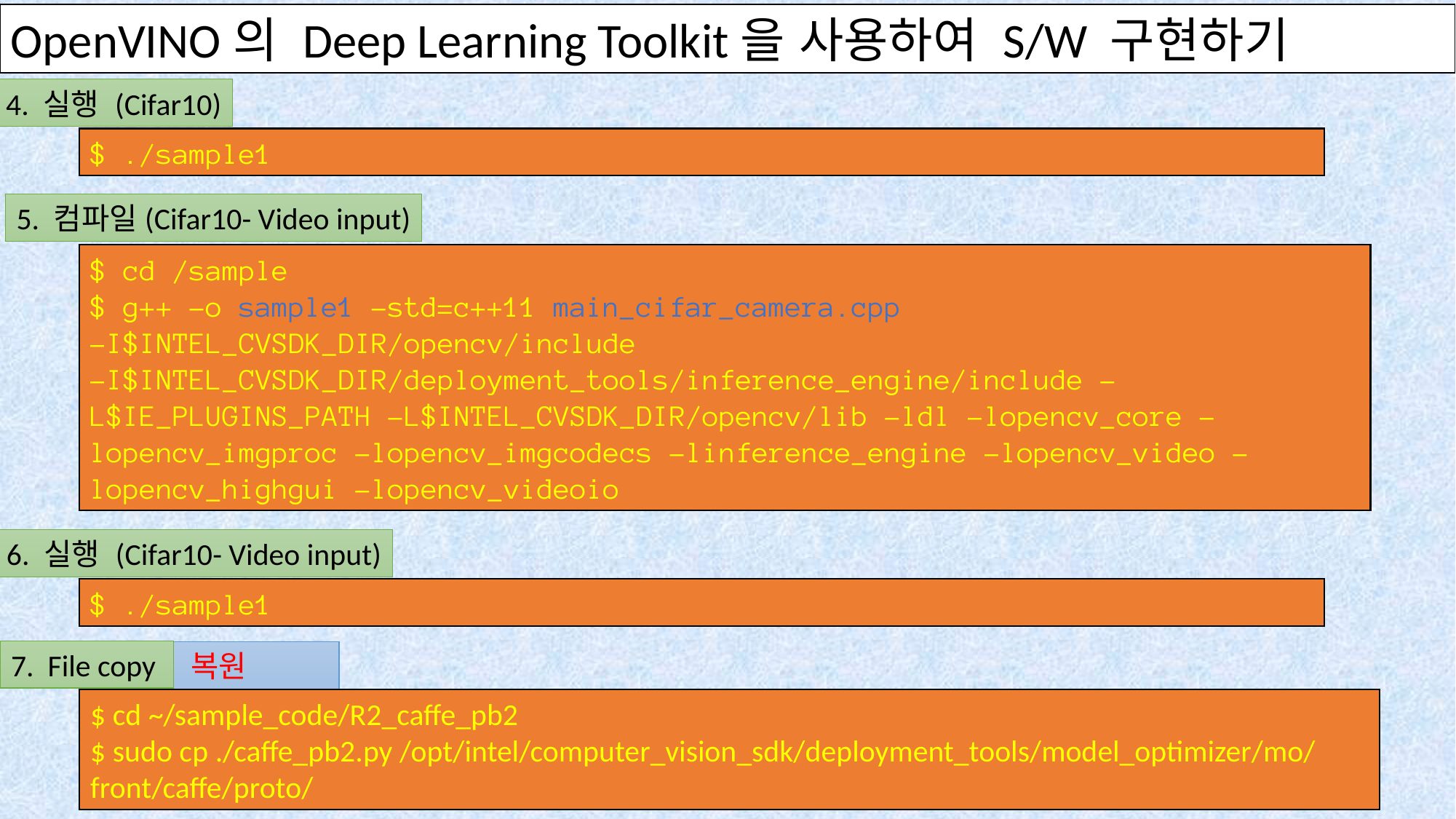

OpenVINO의 Deep Learning Toolkit을 사용하여 S/W 구현하기
4. 실행 (Cifar10)
$ ./sample1
5. 컴파일(Cifar10- Video input)
$ cd /sample
$ g++ -o sample1 -std=c++11 main_cifar_camera.cpp -I$INTEL_CVSDK_DIR/opencv/include -I$INTEL_CVSDK_DIR/deployment_tools/inference_engine/include -L$IE_PLUGINS_PATH -L$INTEL_CVSDK_DIR/opencv/lib -ldl -lopencv_core -lopencv_imgproc -lopencv_imgcodecs -linference_engine -lopencv_video -lopencv_highgui -lopencv_videoio
6. 실행 (Cifar10- Video input)
$ ./sample1
7.  File copy
 복원
$ cd ~/sample_code/R2_caffe_pb2
$ sudo cp ./caffe_pb2.py /opt/intel/computer_vision_sdk/deployment_tools/model_optimizer/mo/front/caffe/proto/